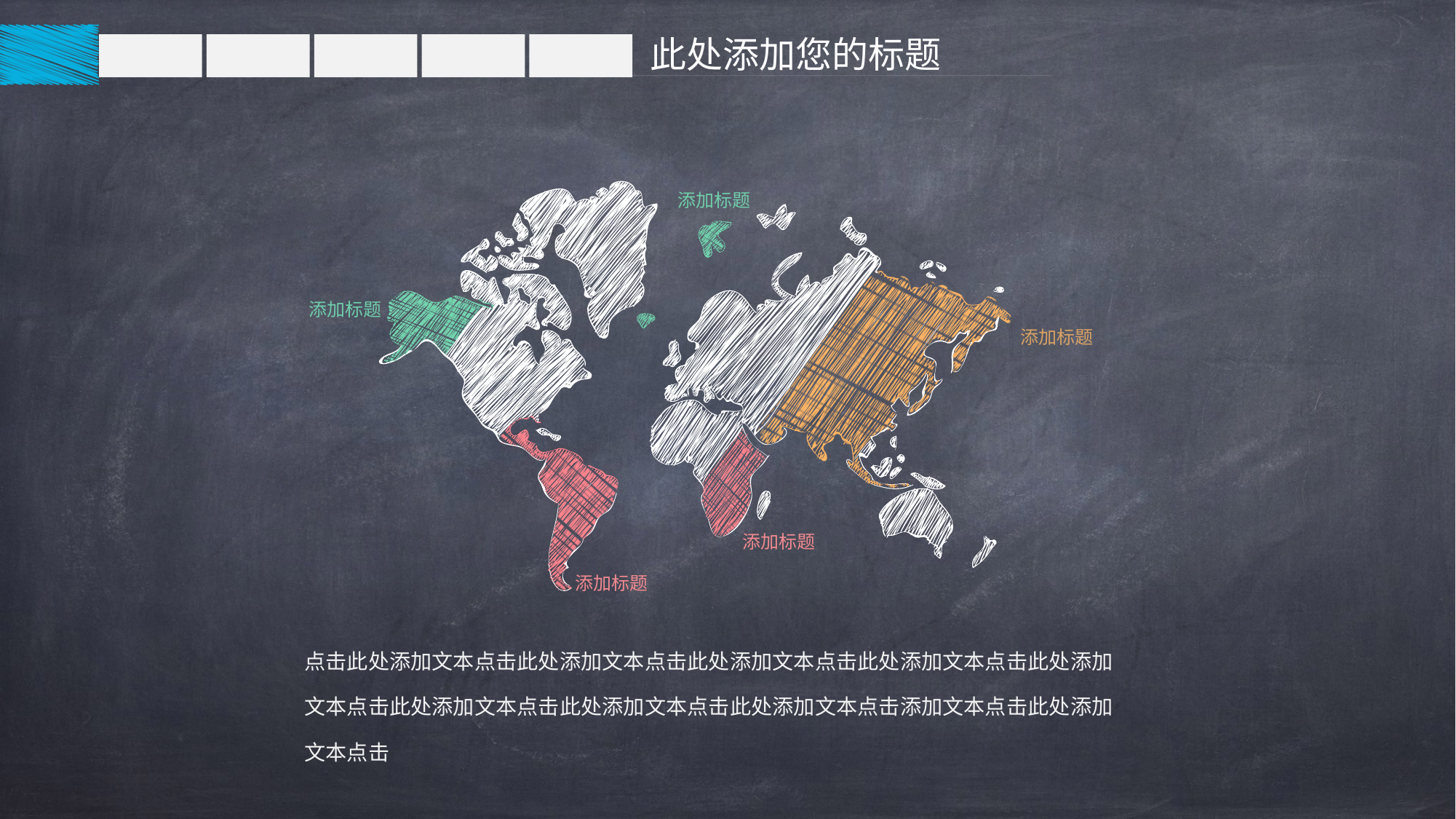

此处添加您的标题

添加标题
添加标题
添加标题
添加标题
添加标题
点击此处添加文本点击此处添加文本点击此处添加文本点击此处添加文本点击此处添加文本点击此处添加文本点击此处添加文本点击此处添加文本点击添加文本点击此处添加文本点击